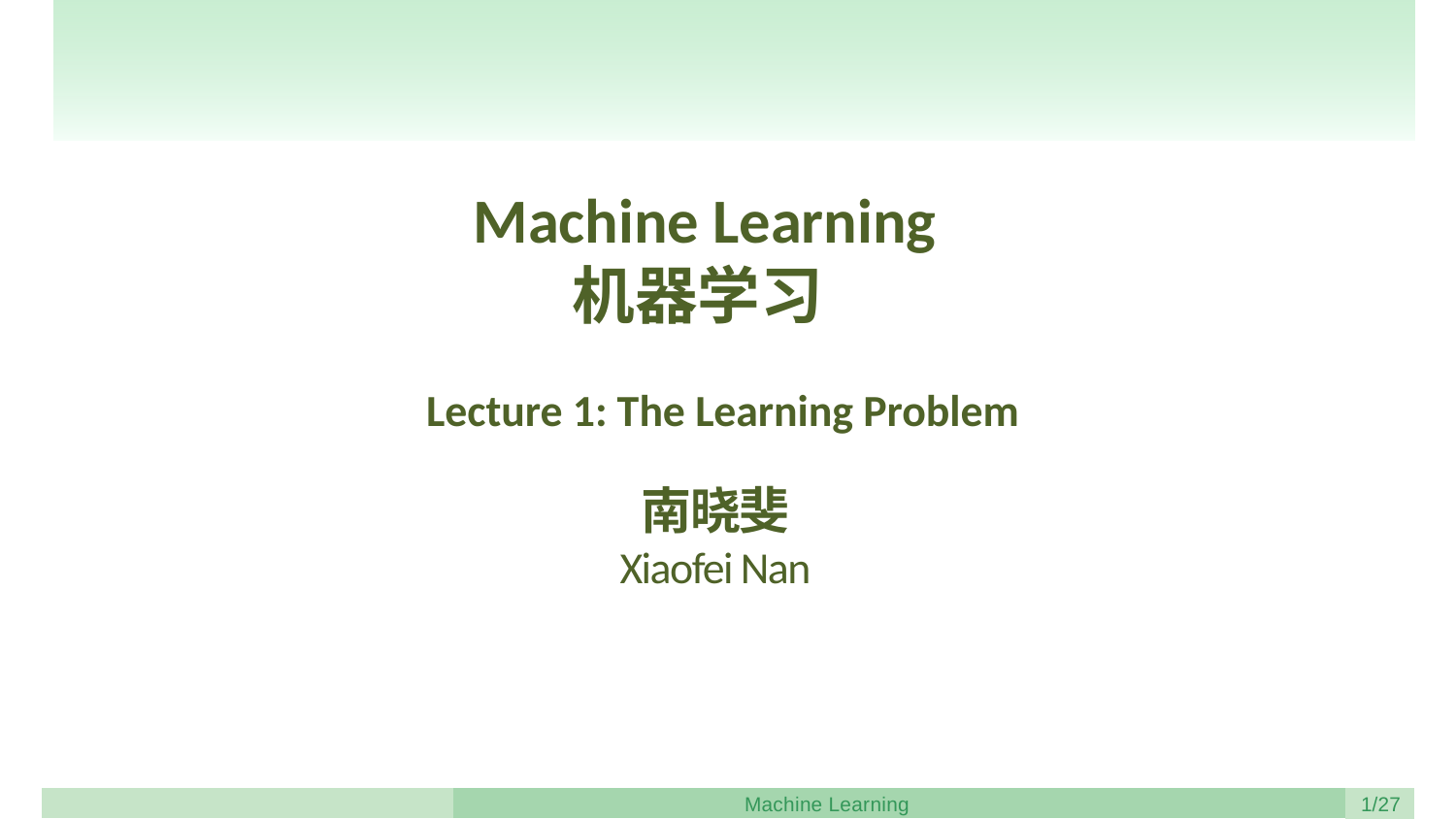

Machine Learning
机器学习
Lecture 1: The Learning Problem
南晓斐
Xiaofei Nan

Machine Learning
1/27